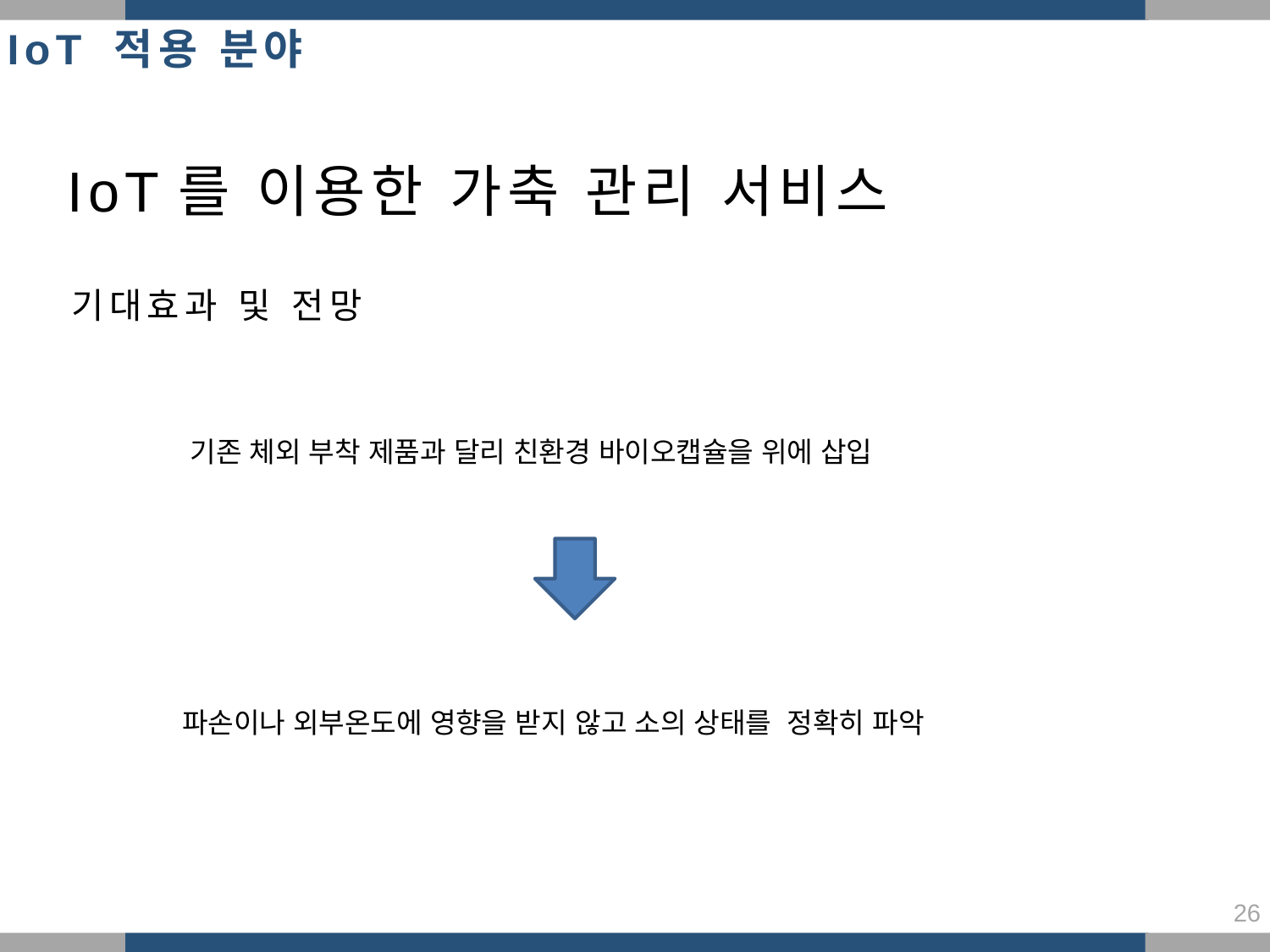

IoT 적용 분야
IoT를 이용한 가축 관리 서비스
기대효과 및 전망
기존 체외 부착 제품과 달리 친환경 바이오캡슐을 위에 삽입

파손이나 외부온도에 영향을 받지 않고 소의 상태를  정확히 파악
26